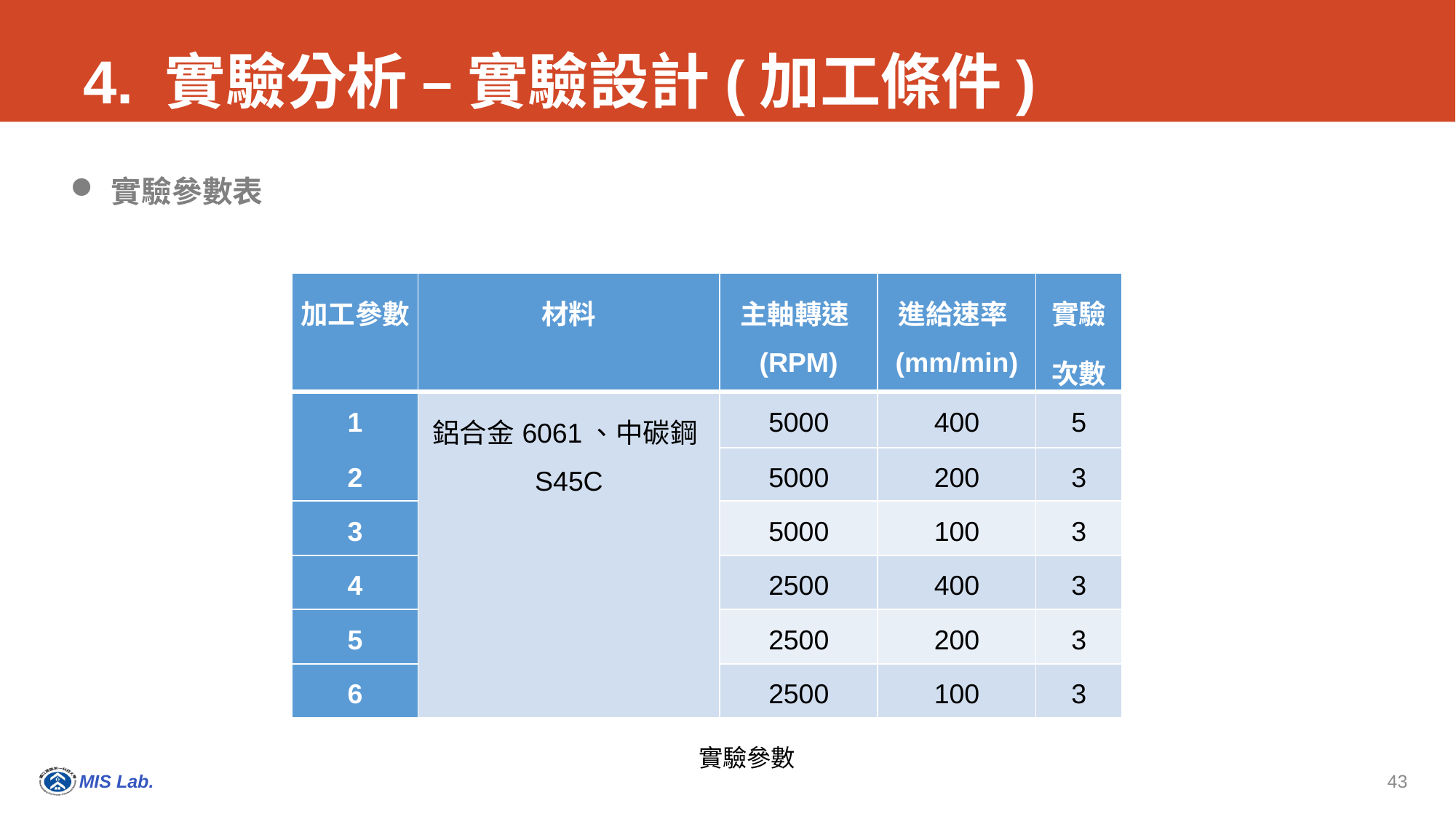

# 4. 實驗分析 – 實驗設計(加工條件)

實驗參數表

| 加工參數 | 材料 | 主軸轉速(RPM) | 進給速率(mm/min) | 實驗次數 |
| --- | --- | --- | --- | --- |
| 1 | 鋁合金6061、中碳鋼S45C | 5000 | 400 | 5 |
| 2 |  |  |  |  |
|  |  | 5000 | 200 | 3 |
| 3 |  | 5000 | 100 | 3 |
| 4 |  | 2500 | 400 | 3 |
| 5 |  | 2500 | 200 | 3 |
| 6 |  | 2500 | 100 | 3 |
實驗參數
43